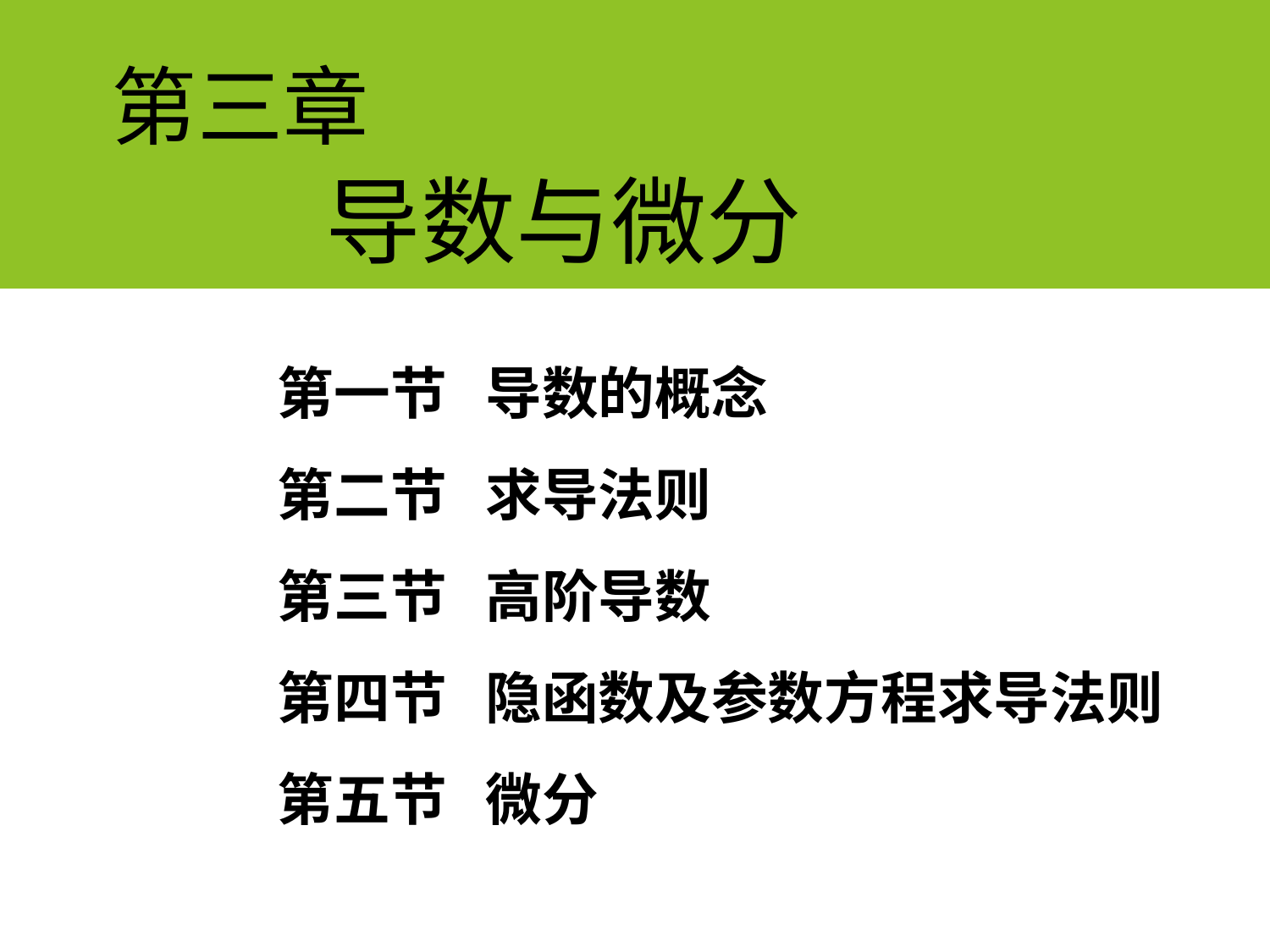

# 第三章
导数与微分

第一节   导数的概念
第二节   求导法则
第三节   高阶导数
第四节   隐函数及参数方程求导法则
第五节   微分